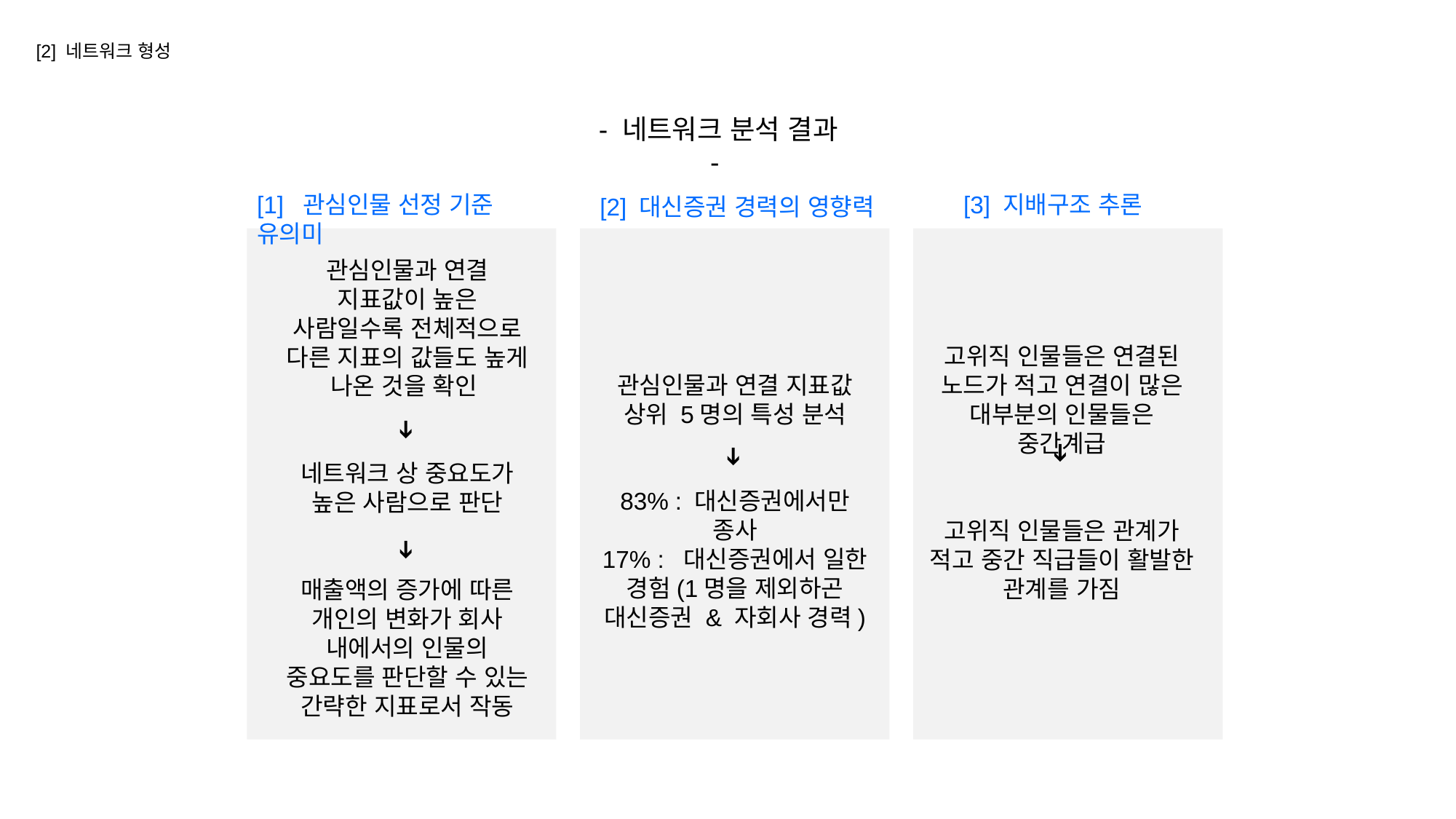

[2] 네트워크 형성
- 네트워크 분석 결과 -

[3] 지배구조 추론
[1]  관심인물 선정 기준 유의미

[2] 대신증권 경력의 영향력

관심인물과 연결 지표값이 높은 사람일수록 전체적으로 다른 지표의 값들도 높게 나온 것을 확인

네트워크 상 중요도가 높은 사람으로 판단

매출액의 증가에 따른 개인의 변화가 회사 내에서의 인물의 중요도를 판단할 수 있는 간략한 지표로서 작동

고위직 인물들은 연결된 노드가 적고 연결이 많은 대부분의 인물들은 중간계급

고위직 인물들은 관계가 적고 중간 직급들이 활발한 관계를 가짐

관심인물과 연결 지표값
상위 5명의 특성 분석

83% : 대신증권에서만 종사
17% :  대신증권에서 일한 경험(1명을 제외하곤 대신증권 & 자회사 경력)
➔
➔
➔
➔